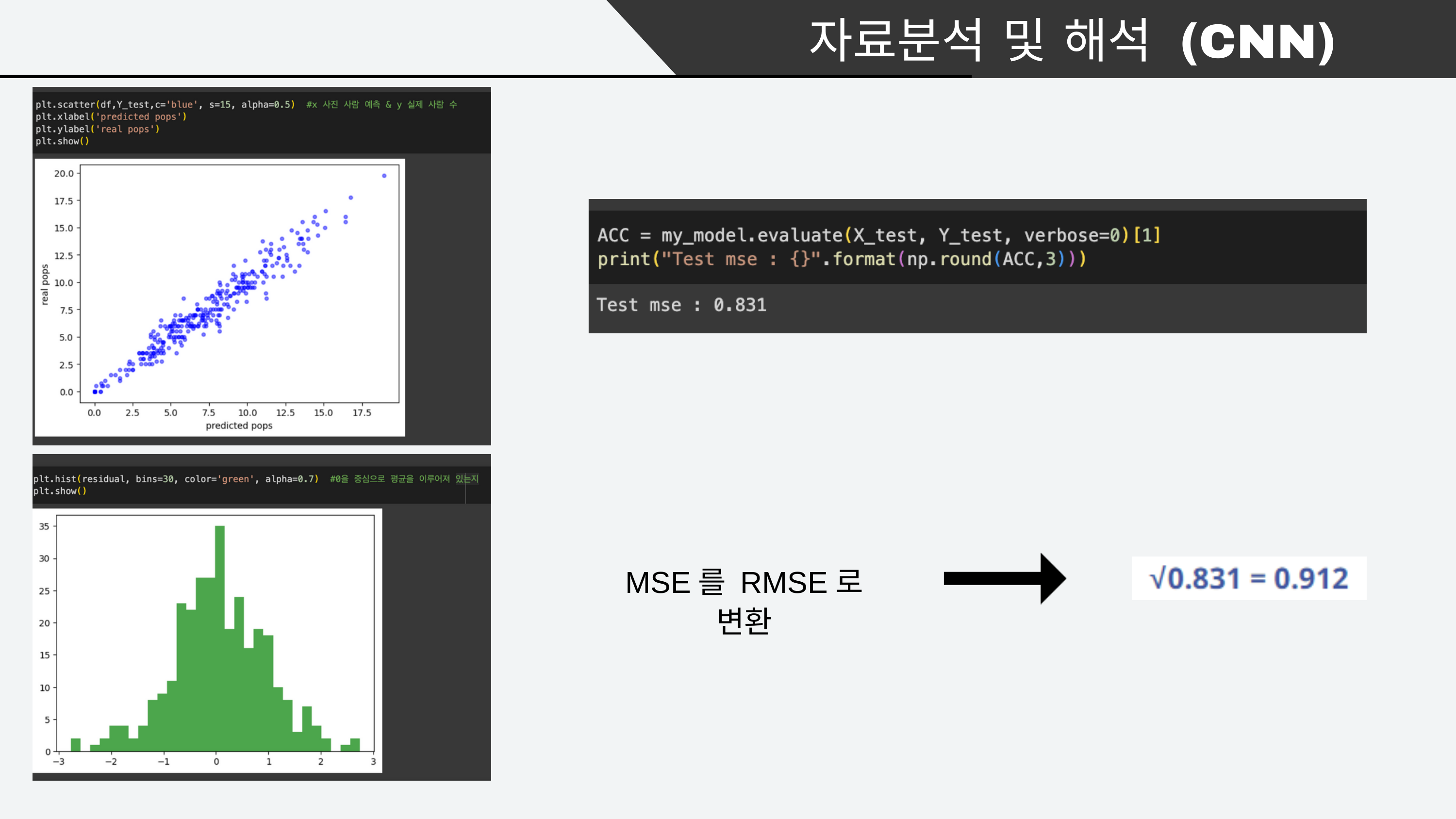

자료분석 및 해석 (CNN)

MSE를 RMSE로 변환